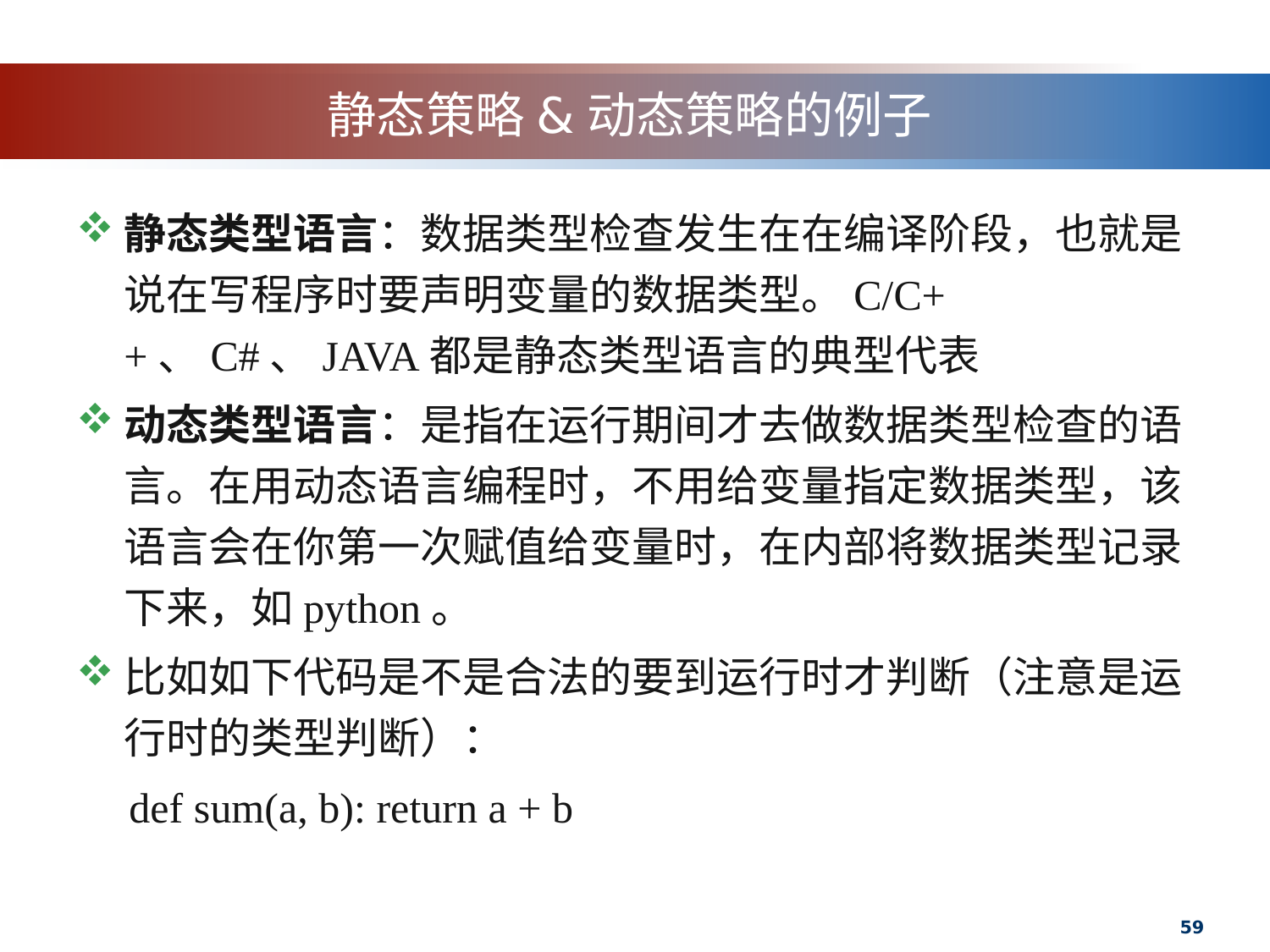

# 静态策略&动态策略的例子
静态类型语言：数据类型检查发生在在编译阶段，也就是说在写程序时要声明变量的数据类型。C/C++、C#、JAVA都是静态类型语言的典型代表
动态类型语言：是指在运行期间才去做数据类型检查的语言。在用动态语言编程时，不用给变量指定数据类型，该语言会在你第一次赋值给变量时，在内部将数据类型记录下来，如python。
比如如下代码是不是合法的要到运行时才判断（注意是运行时的类型判断）：
     def sum(a, b): return a + b

59